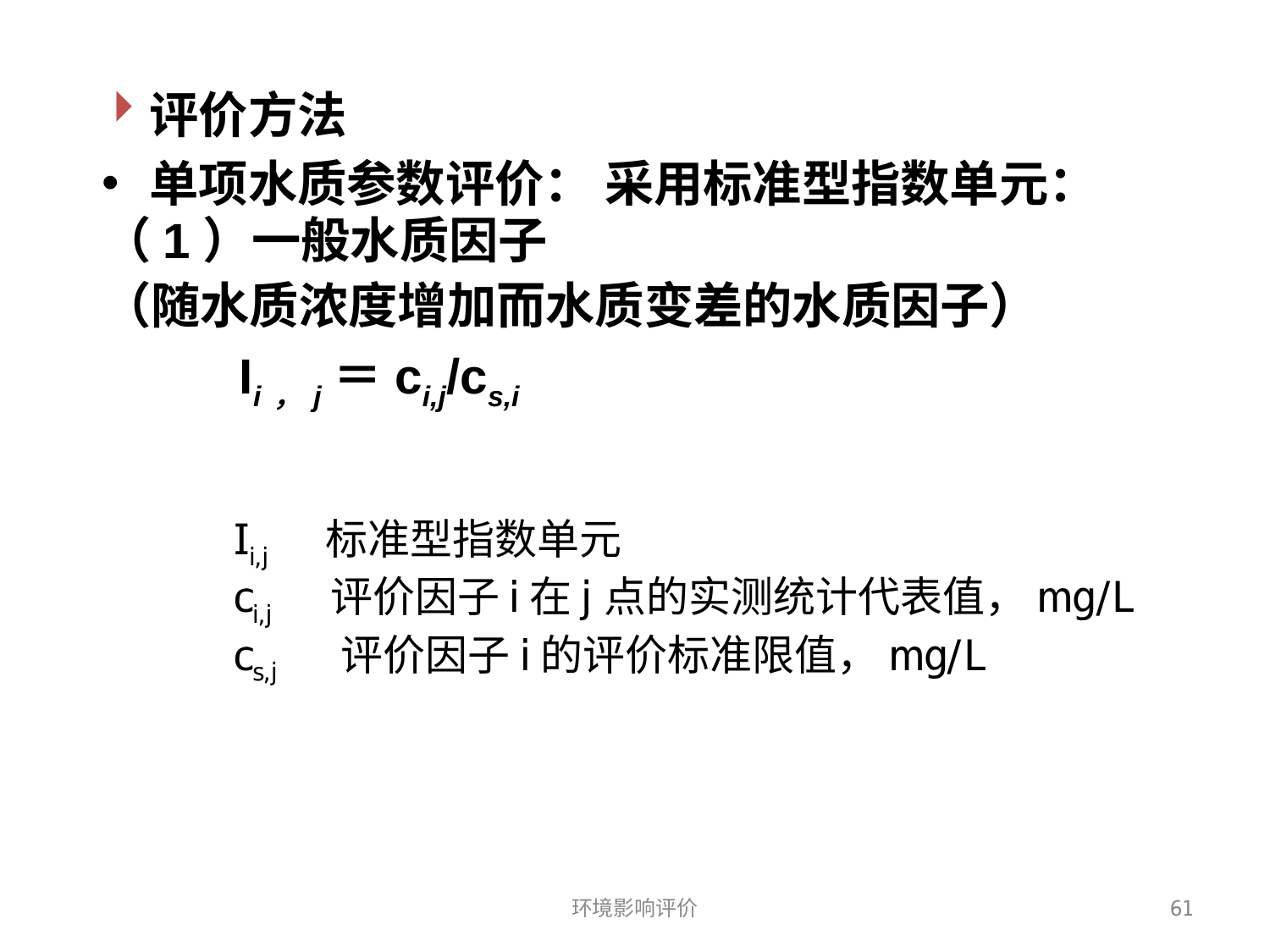

评价方法
单项水质参数评价： 采用标准型指数单元：
（1）一般水质因子
（随水质浓度增加而水质变差的水质因子）
          Ii，j＝ci,j/cs,i
Ii,j      标准型指数单元
ci,j    评价因子i在j点的实测统计代表值，mg/L
cs,j    评价因子i的评价标准限值，mg/L
环境影响评价
61